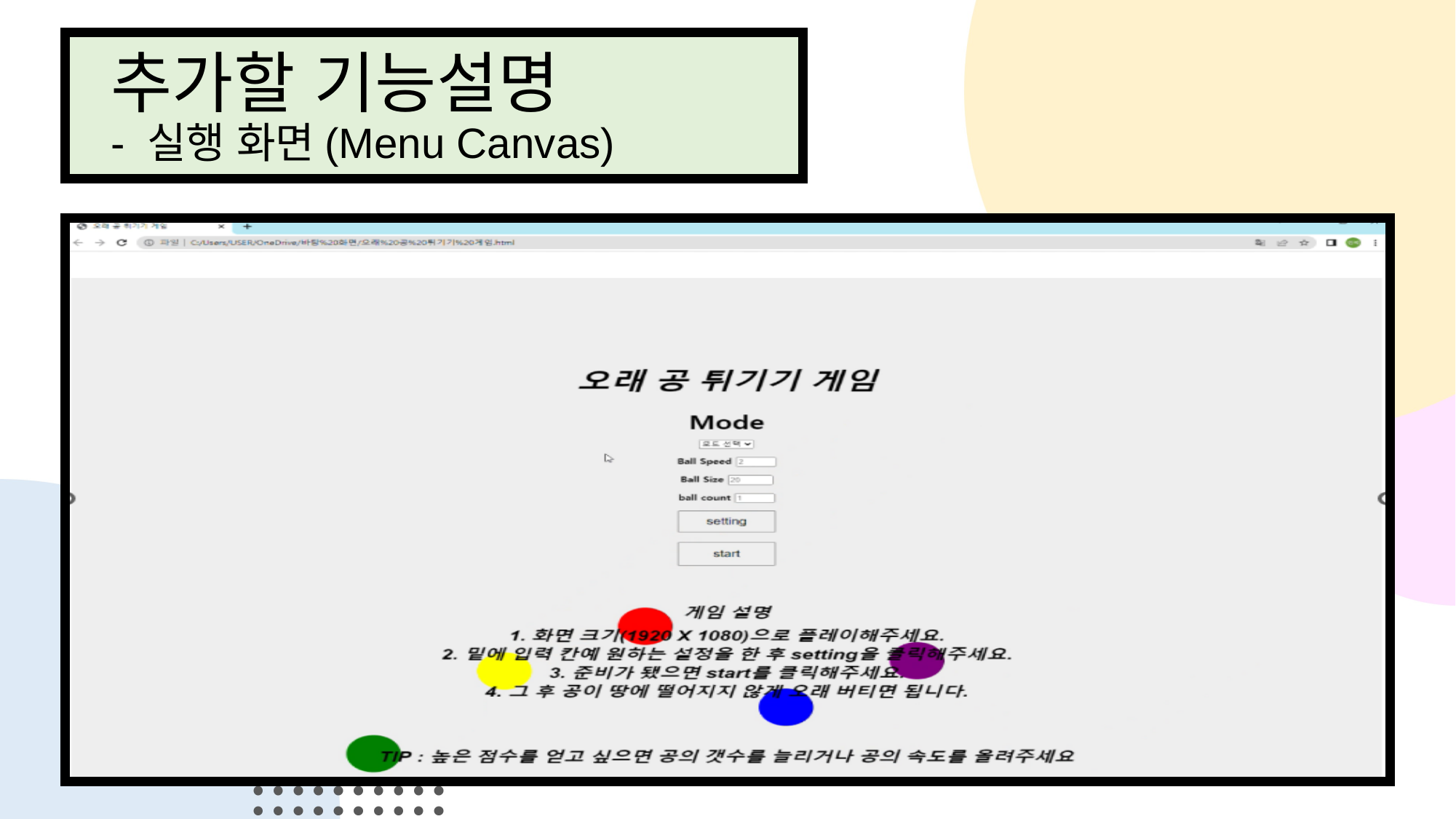

# 추가할 기능설명 - 실행 화면(Menu Canvas)